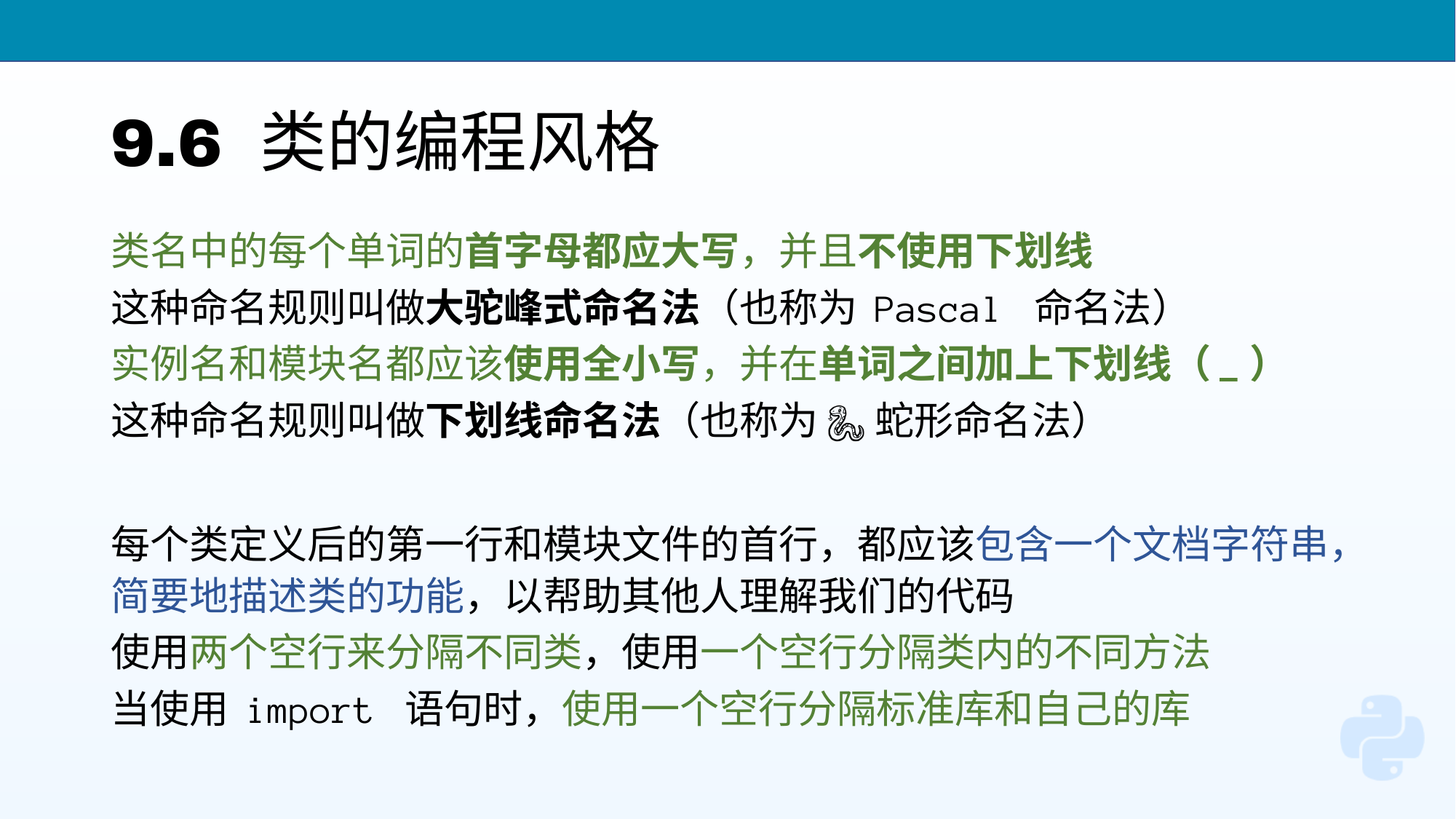

# 9.6 类的编程风格
类名中的每个单词的首字母都应大写，并且不使用下划线
这种命名规则叫做大驼峰式命名法（也称为 Pascal 命名法）
实例名和模块名都应该使用全小写，并在单词之间加上下划线（_）
这种命名规则叫做下划线命名法（也称为 🐍 蛇形命名法）

每个类定义后的第一行和模块文件的首行，都应该包含一个文档字符串，简要地描述类的功能，以帮助其他人理解我们的代码
使用两个空行来分隔不同类，使用一个空行分隔类内的不同方法
当使用 import 语句时，使用一个空行分隔标准库和自己的库